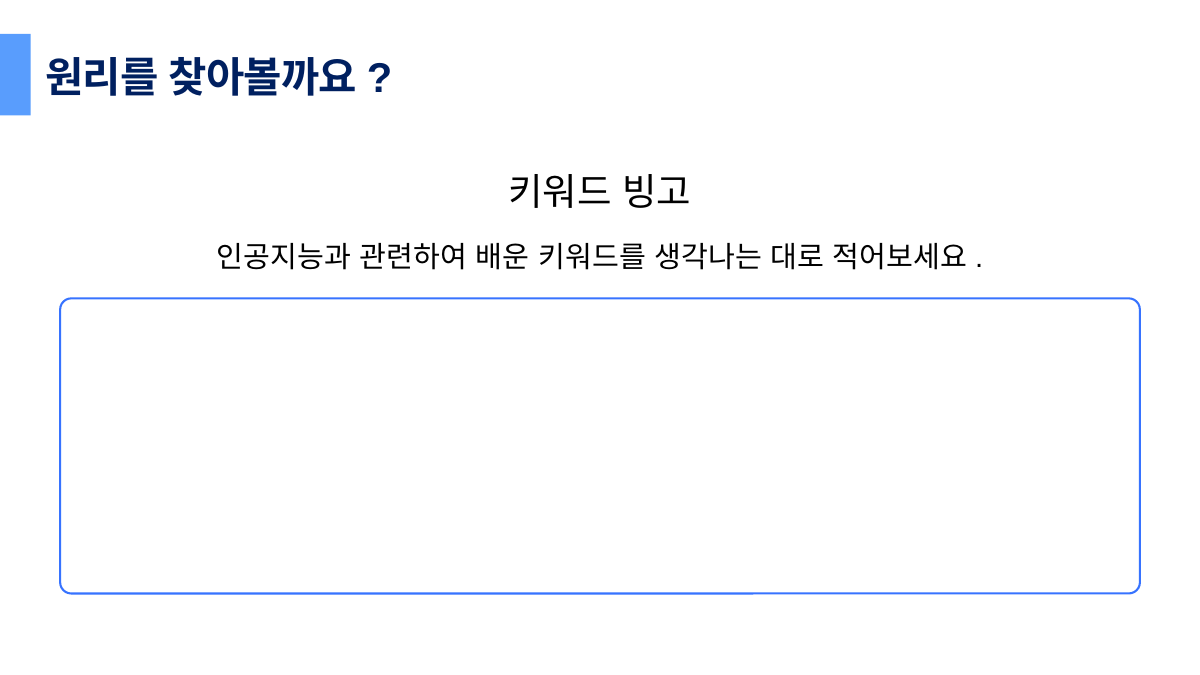

원리를 찾아볼까요?
키워드 빙고
인공지능과 관련하여 배운 키워드를 생각나는 대로 적어보세요.